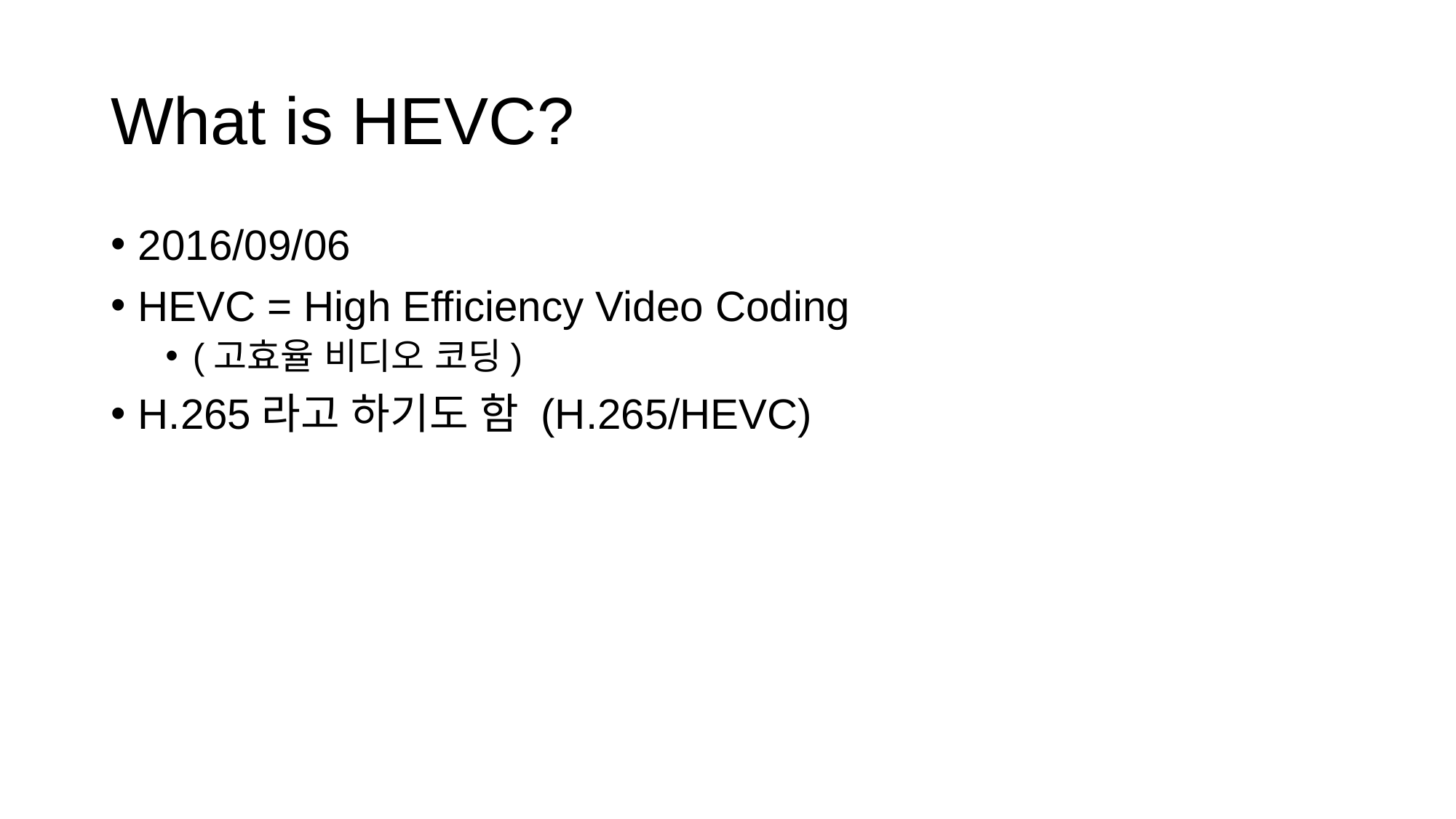

# What is HEVC?
2016/09/06
HEVC = High Efficiency Video Coding
(고효율 비디오 코딩)
H.265라고 하기도 함 (H.265/HEVC)